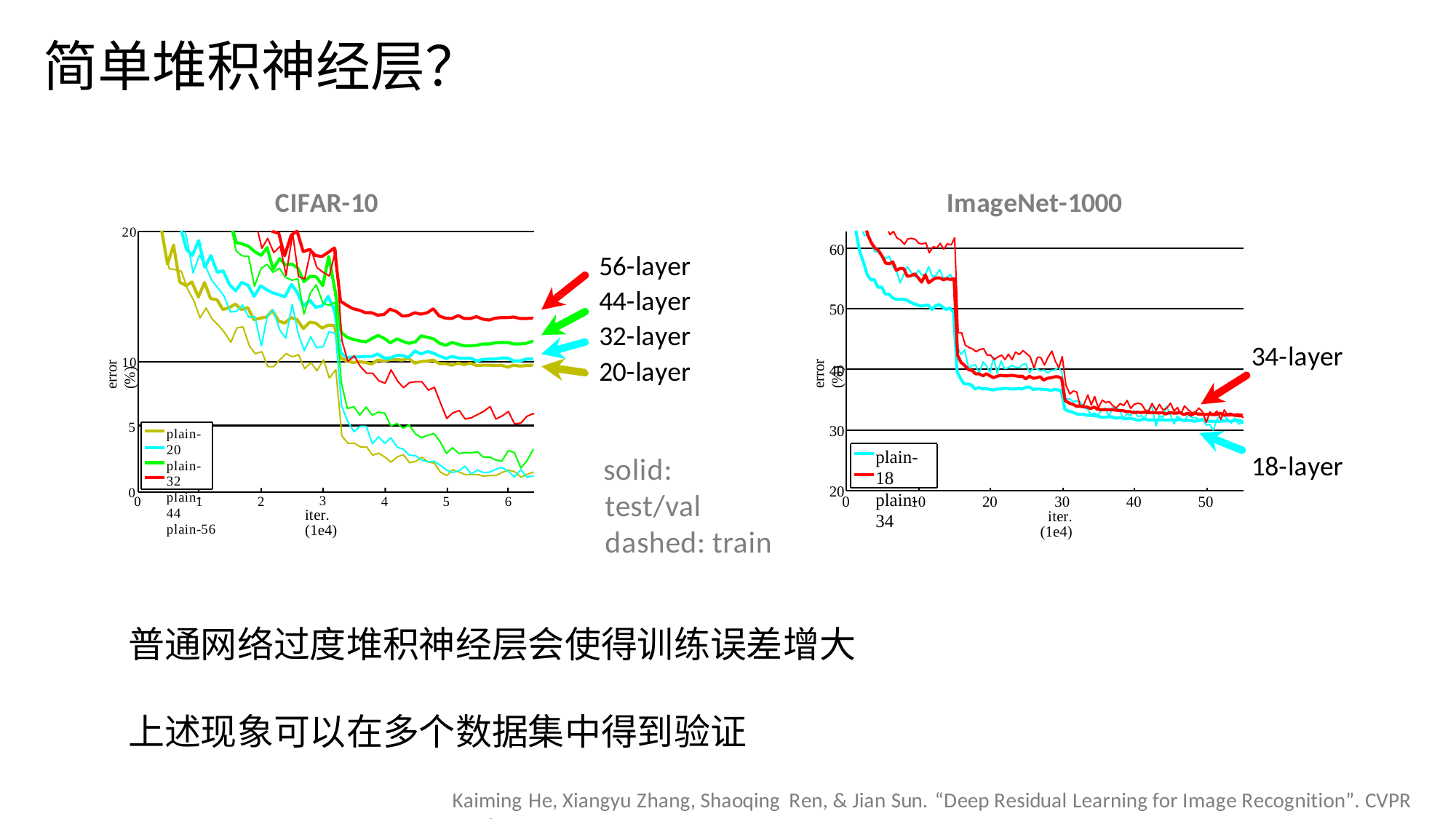

简单堆积神经层？
CIFAR-10
ImageNet-1000
20

60
56-layer 44-layer 32-layer 20-layer

50

error (%)
error (%)

34-layer
10

40

5
30

plain-20 plain-32 plain-44 plain-56

plain-18 plain-34

18-layer
solid: test/val dashed: train

20
0

0
10
20
30
iter. (1e4)
40
50

0
1
2
3
iter. (1e4)
4
5
6
普通网络过度堆积神经层会使得训练误差增大

上述现象可以在多个数据集中得到验证
Kaiming He, Xiangyu Zhang, Shaoqing  Ren, & Jian Sun. “Deep Residual Learning for Image Recognition”. CVPR 2016.